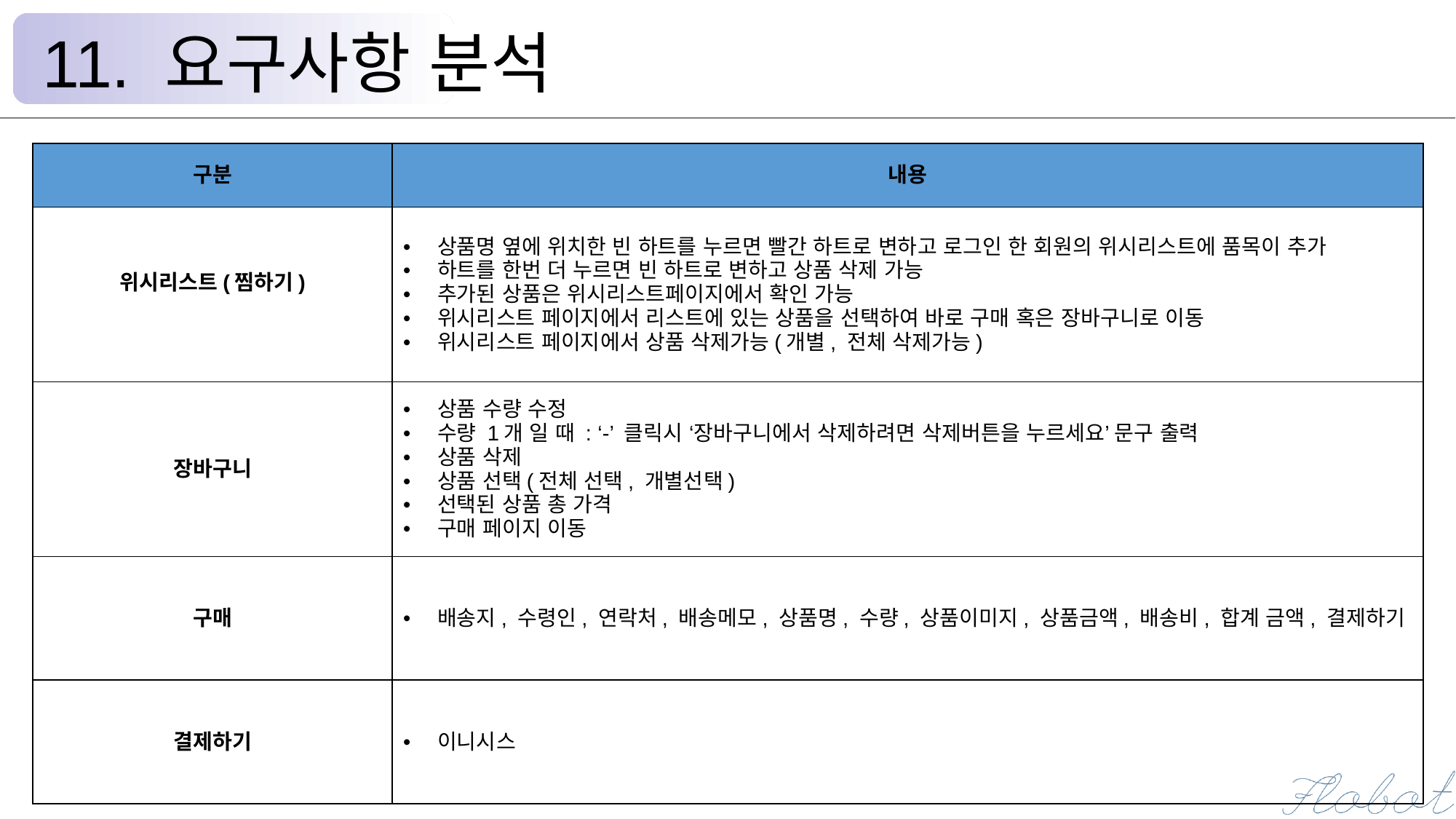

11. 요구사항 분석

| 구분 | 내용 |
| --- | --- |
| 위시리스트(찜하기) | 상품명 옆에 위치한 빈 하트를 누르면 빨간 하트로 변하고 로그인 한 회원의 위시리스트에 품목이 추가 하트를 한번 더 누르면 빈 하트로 변하고 상품 삭제 가능 추가된 상품은 위시리스트페이지에서 확인 가능 위시리스트 페이지에서 리스트에 있는 상품을 선택하여 바로 구매 혹은 장바구니로 이동 위시리스트 페이지에서 상품 삭제가능(개별, 전체 삭제가능) |
| 장바구니 | 상품 수량 수정 수량 1개 일 때 : ‘-’ 클릭시 ‘장바구니에서 삭제하려면 삭제버튼을 누르세요’ 문구 출력 상품 삭제 상품 선택(전체 선택, 개별선택) 선택된 상품 총 가격 구매 페이지 이동 |
| 구매 | 배송지, 수령인, 연락처, 배송메모, 상품명, 수량, 상품이미지, 상품금액, 배송비, 합계 금액, 결제하기 |
| 결제하기 | 이니시스 |